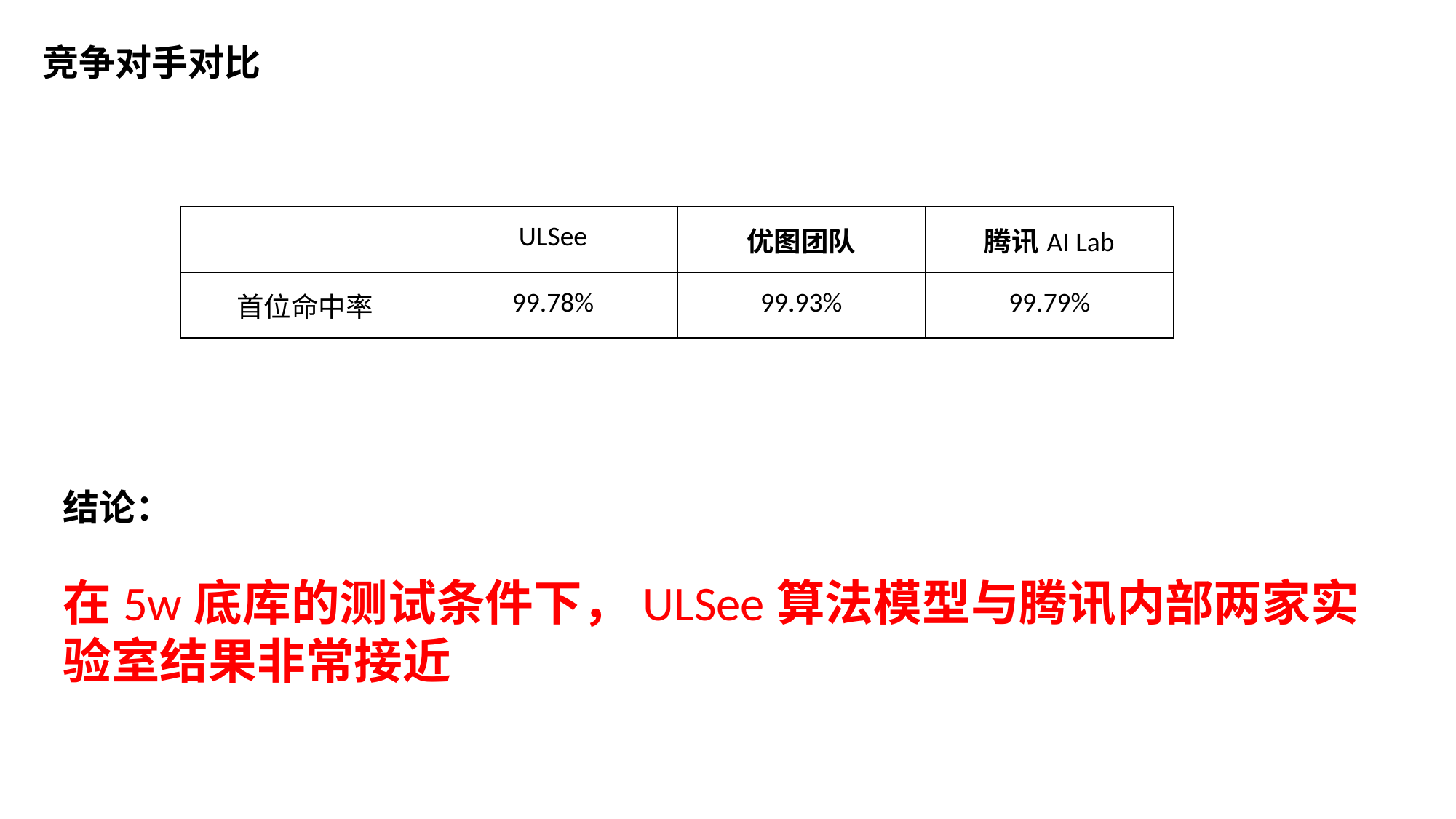

竞争对手对比

|  | ULSee | 优图团队 | 腾讯AI Lab |
| --- | --- | --- | --- |
| 首位命中率 | 99.78% | 99.93% | 99.79% |
结论：

在5w底库的测试条件下，ULSee算法模型与腾讯内部两家实验室结果非常接近